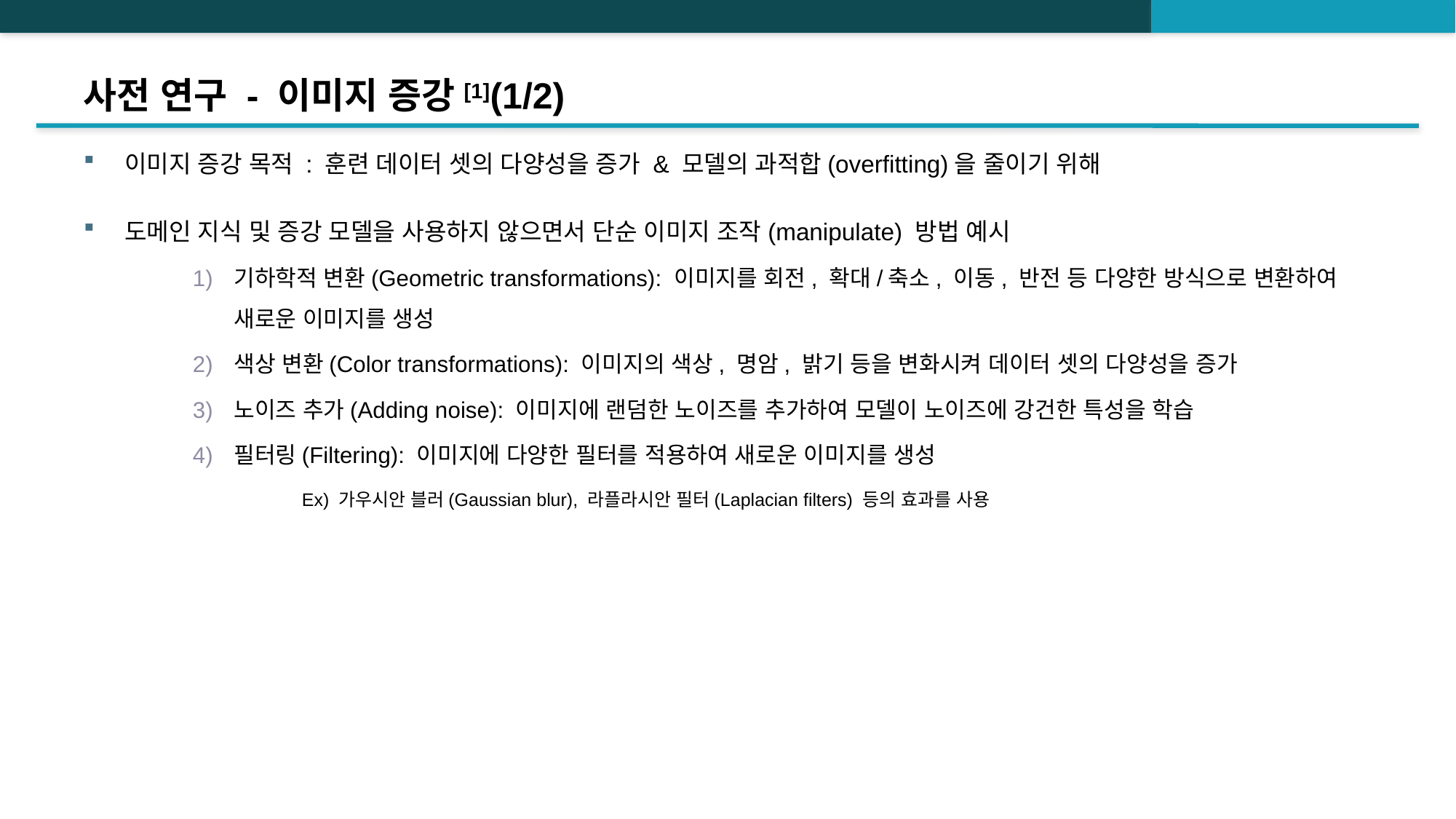

# 사전 연구 - 이미지 증강[1](1/2)
이미지 증강 목적 : 훈련 데이터 셋의 다양성을 증가 & 모델의 과적합(overfitting)을 줄이기 위해

도메인 지식 및 증강 모델을 사용하지 않으면서 단순 이미지 조작(manipulate) 방법 예시
기하학적 변환(Geometric transformations): 이미지를 회전, 확대/축소, 이동, 반전 등 다양한 방식으로 변환하여 새로운 이미지를 생성
색상 변환(Color transformations): 이미지의 색상, 명암, 밝기 등을 변화시켜 데이터 셋의 다양성을 증가
노이즈 추가(Adding noise): 이미지에 랜덤한 노이즈를 추가하여 모델이 노이즈에 강건한 특성을 학습
필터링(Filtering): 이미지에 다양한 필터를 적용하여 새로운 이미지를 생성
	Ex) 가우시안 블러(Gaussian blur), 라플라시안 필터(Laplacian filters) 등의 효과를 사용